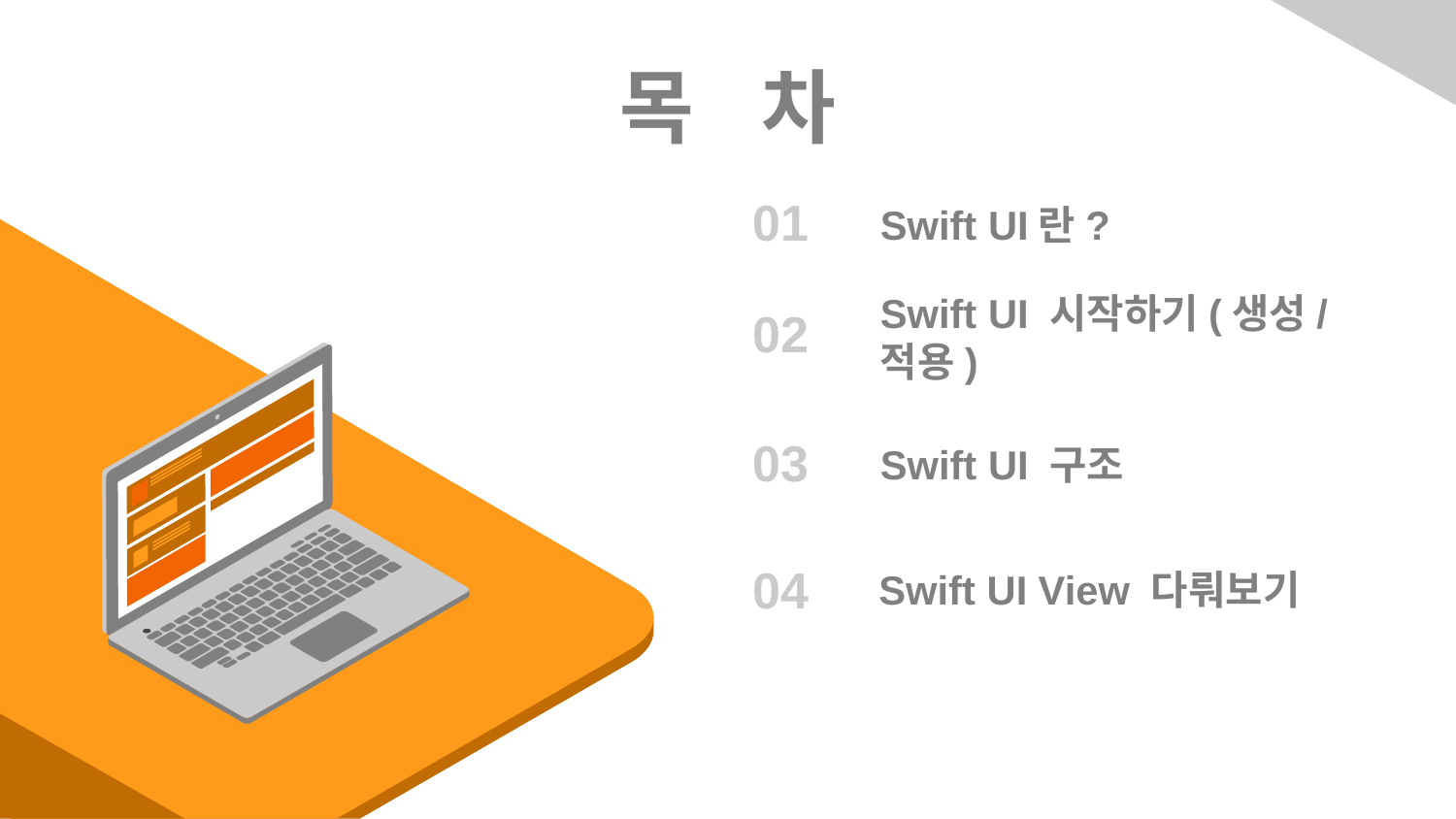

목   차
01
# Swift UI란?
02
Swift UI 시작하기(생성/적용)

03
Swift UI 구조
04
Swift UI View 다뤄보기